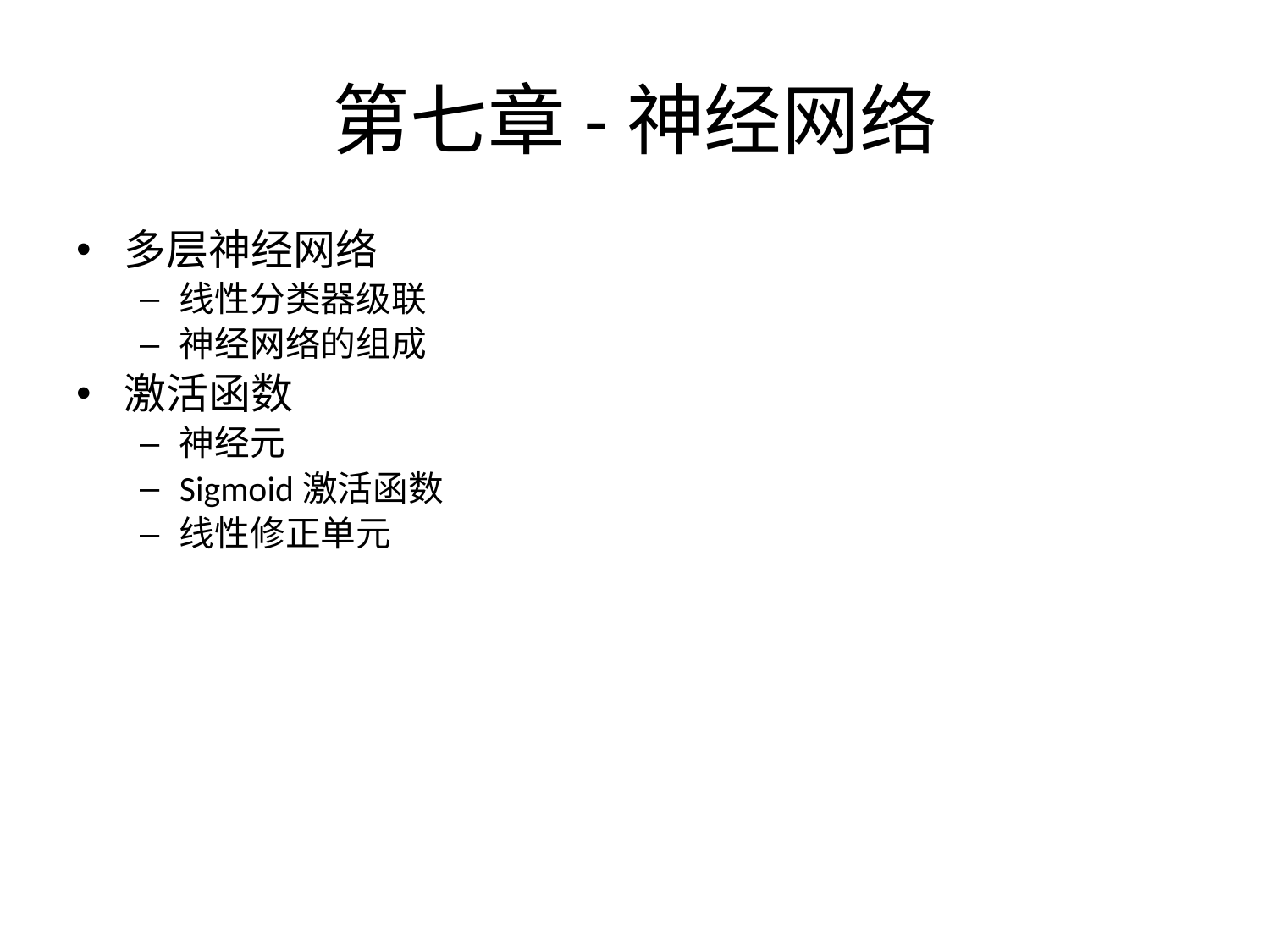

# 第七章-神经网络
多层神经网络
线性分类器级联
神经网络的组成
激活函数
神经元
Sigmoid激活函数
线性修正单元